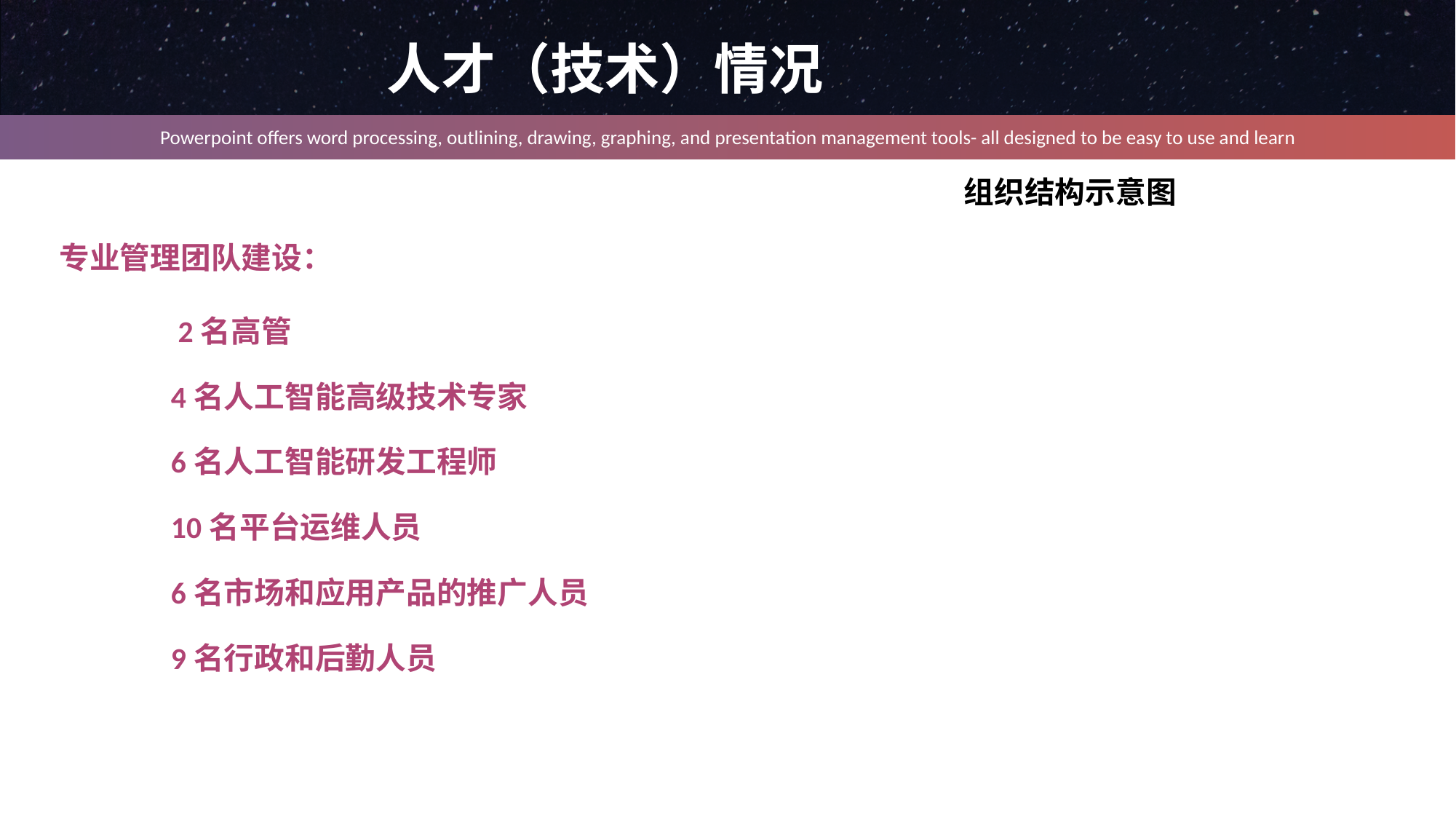

人才（技术）情况
Powerpoint offers word processing, outlining, drawing, graphing, and presentation management tools- all designed to be easy to use and learn
组织结构示意图
专业管理团队建设：

 2名高管

4名人工智能高级技术专家

6名人工智能研发工程师

10名平台运维人员

6名市场和应用产品的推广人员

9名行政和后勤人员